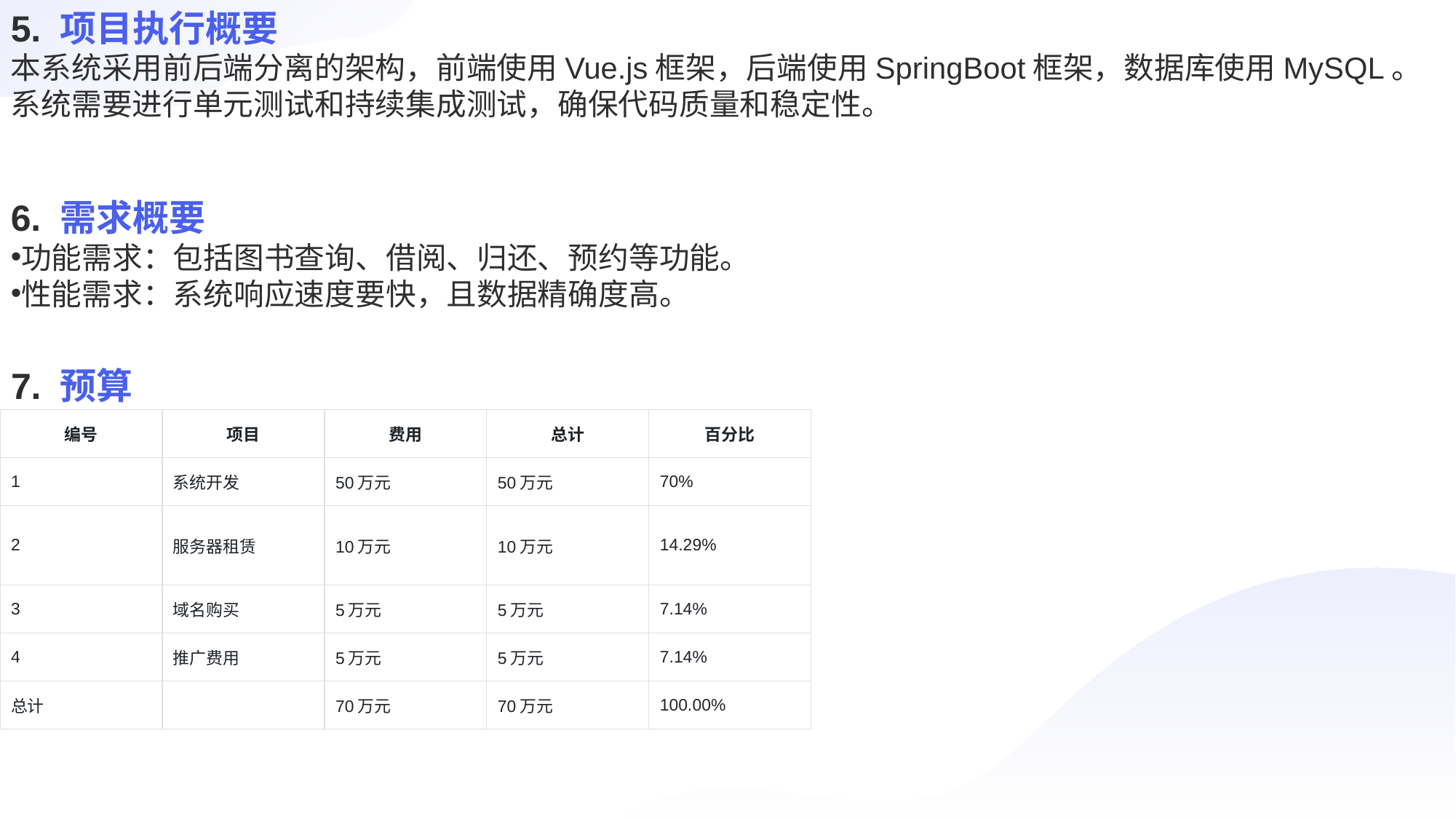

5. 项目执行概要
本系统采用前后端分离的架构，前端使用Vue.js框架，后端使用SpringBoot框架，数据库使用MySQL。系统需要进行单元测试和持续集成测试，确保代码质量和稳定性。

6. 需求概要
功能需求：包括图书查询、借阅、归还、预约等功能。
性能需求：系统响应速度要快，且数据精确度高。

7. 预算

| 编号 | 项目 | 费用 | 总计 | 百分比 |
| --- | --- | --- | --- | --- |
| 1 | 系统开发 | 50万元 | 50万元 | 70% |
| 2 | 服务器租赁 | 10万元 | 10万元 | 14.29% |
| 3 | 域名购买 | 5万元 | 5万元 | 7.14% |
| 4 | 推广费用 | 5万元 | 5万元 | 7.14% |
| 总计 |  | 70万元 | 70万元 | 100.00% |